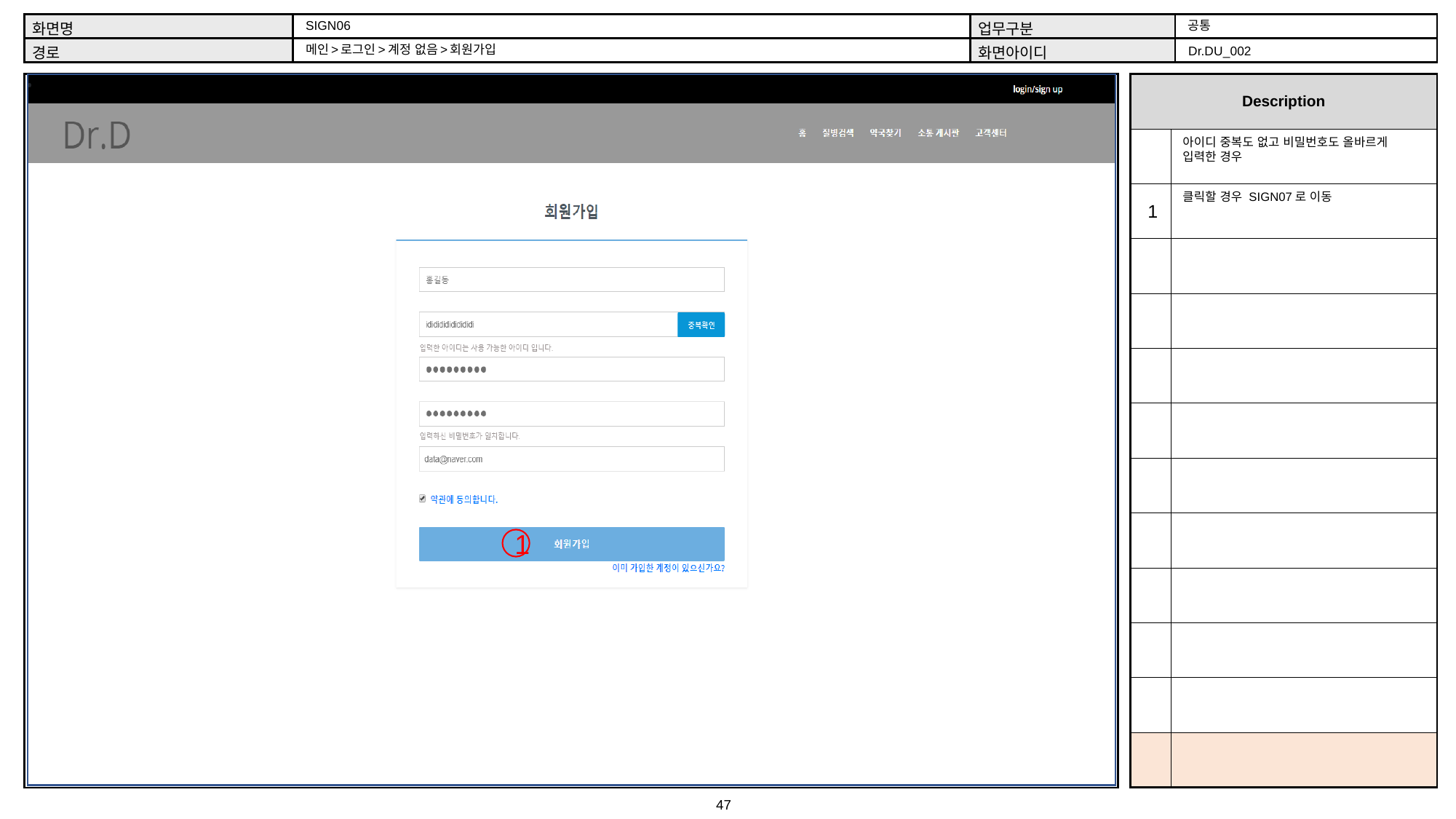

공통
SIGN06

메인>로그인>계정 없음>회원가입
Dr.DU_002

아이디 중복도 없고 비밀번호도 올바르게
입력한 경우
클릭할 경우 SIGN07로 이동
1
1